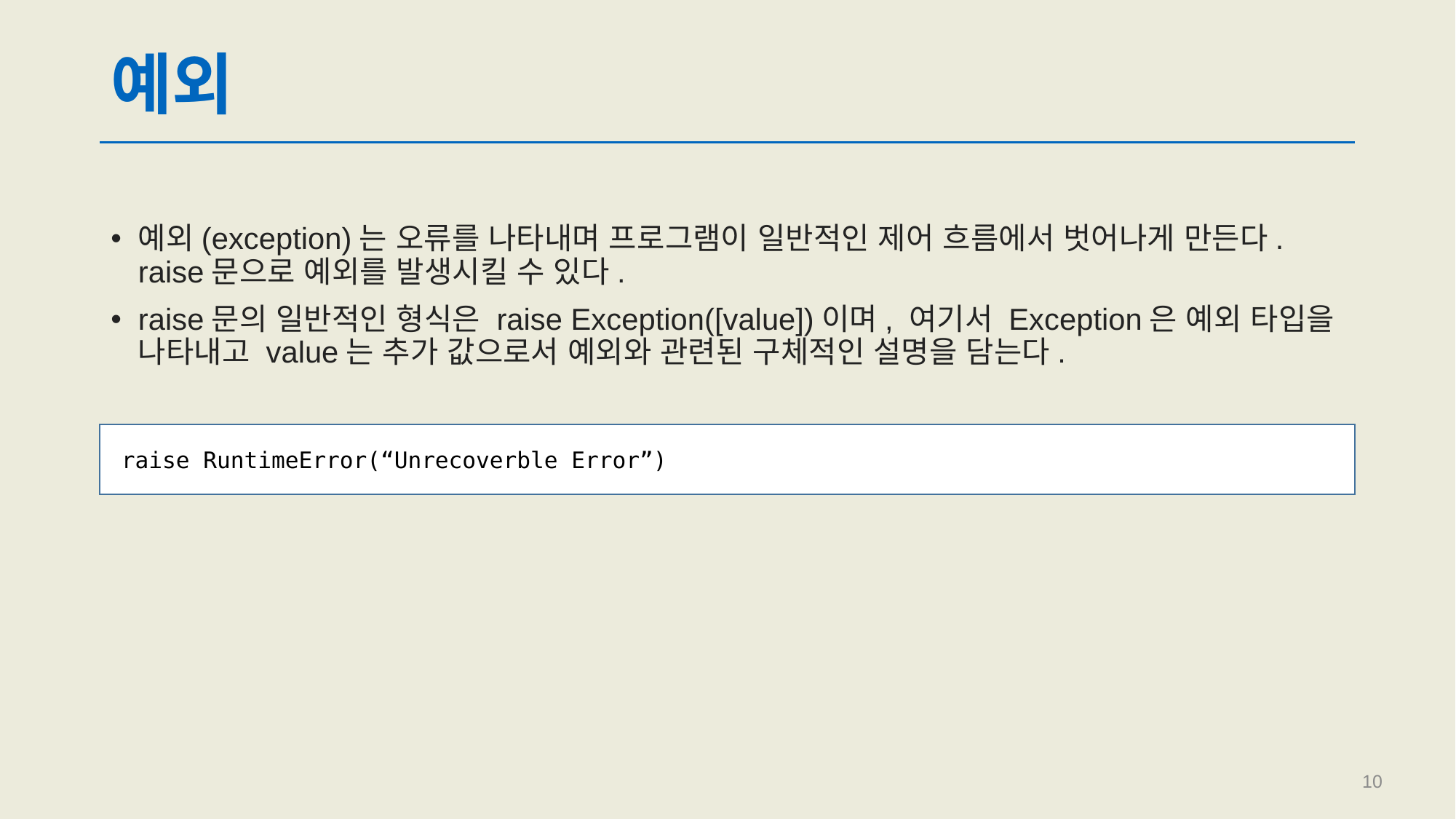

# 예외
예외(exception)는 오류를 나타내며 프로그램이 일반적인 제어 흐름에서 벗어나게 만든다. raise문으로 예외를 발생시킬 수 있다.
raise문의 일반적인 형식은 raise Exception([value])이며, 여기서 Exception은 예외 타입을 나타내고 value는 추가 값으로서 예외와 관련된 구체적인 설명을 담는다.

raise RuntimeError(“Unrecoverble Error”)
10